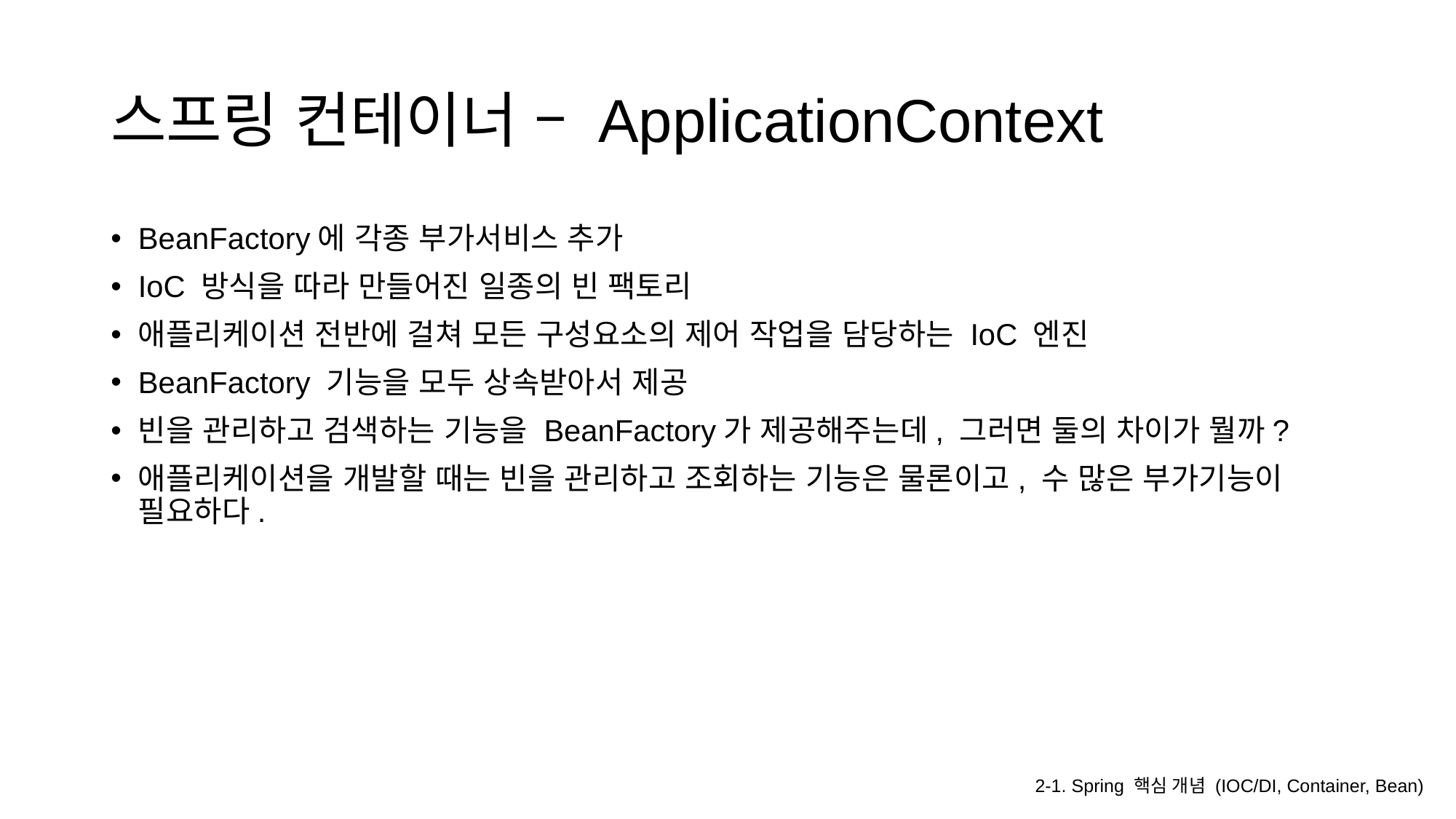

# 스프링 컨테이너 – ApplicationContext
BeanFactory에 각종 부가서비스 추가
IoC 방식을 따라 만들어진 일종의 빈 팩토리
애플리케이션 전반에 걸쳐 모든 구성요소의 제어 작업을 담당하는 IoC 엔진
BeanFactory 기능을 모두 상속받아서 제공
빈을 관리하고 검색하는 기능을 BeanFactory가 제공해주는데, 그러면 둘의 차이가 뭘까?
애플리케이션을 개발할 때는 빈을 관리하고 조회하는 기능은 물론이고, 수 많은 부가기능이 필요하다.

2-1. Spring 핵심 개념 (IOC/DI, Container, Bean)